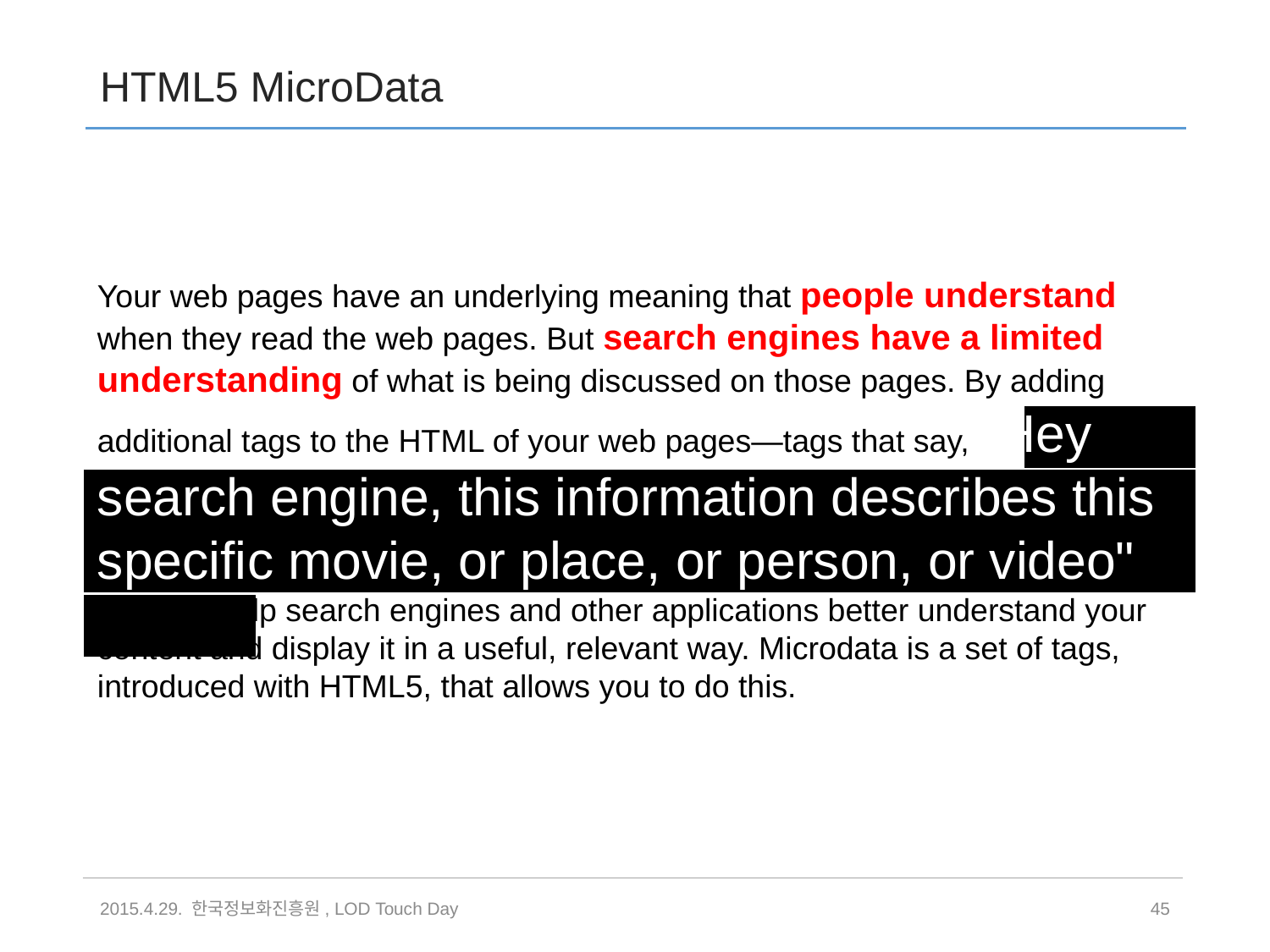

# HTML5 MicroData
Your web pages have an underlying meaning that people understand when they read the web pages. But search engines have a limited understanding of what is being discussed on those pages. By adding additional tags to the HTML of your web pages—tags that say, "Hey search engine, this information describes this specific movie, or place, or person, or video"—you can help search engines and other applications better understand your content and display it in a useful, relevant way. Microdata is a set of tags, introduced with HTML5, that allows you to do this.

2015.4.29. 한국정보화진흥원, LOD Touch Day
45